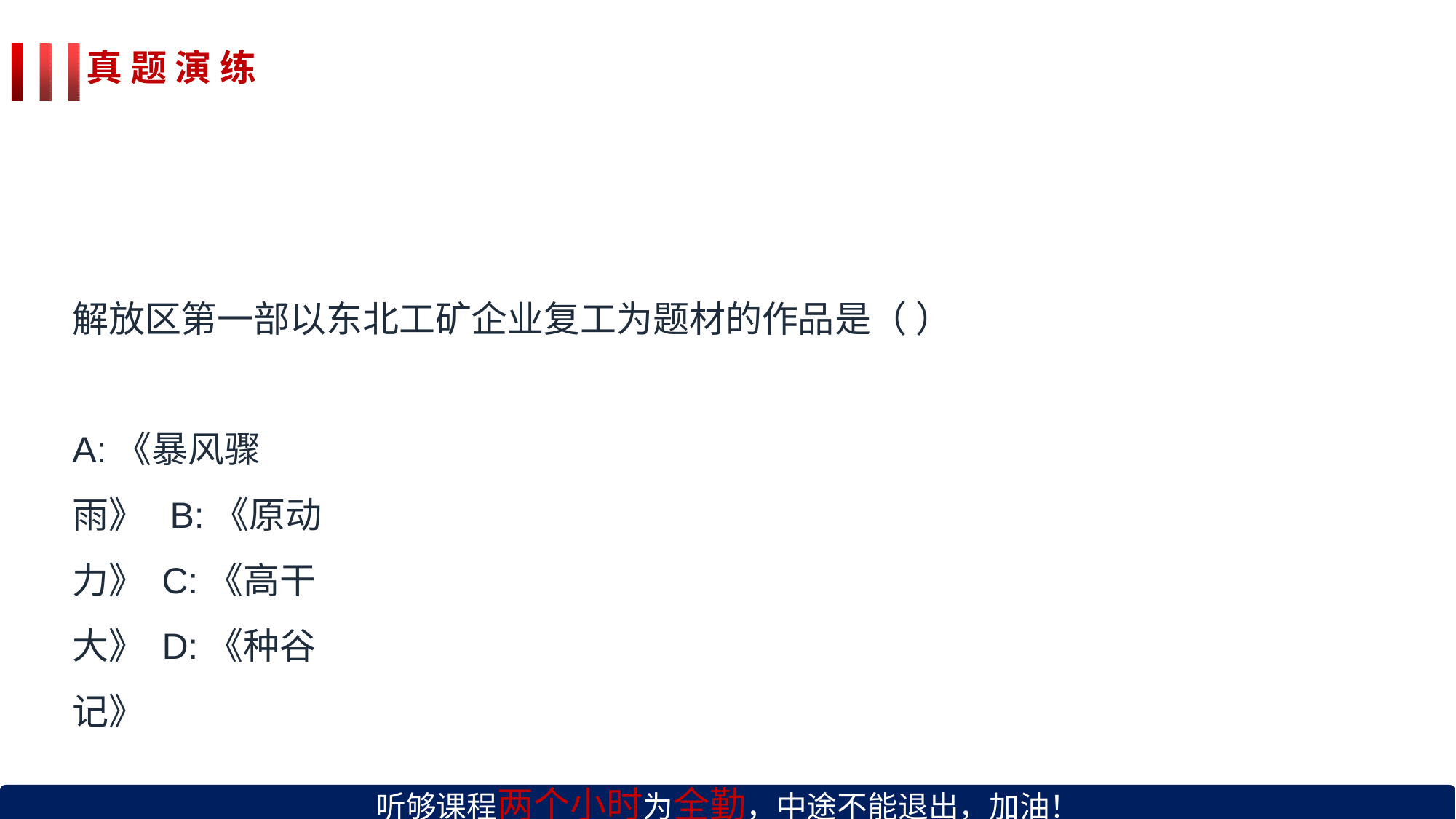

# 真 题 演 练

解放区第一部以东北工矿企业复工为题材的作品是（ ）

A:《暴风骤雨》  B:《原动力》 C:《高干大》 D:《种谷记》
84

听够课程两个小时为全勤，中途不能退出，加油！